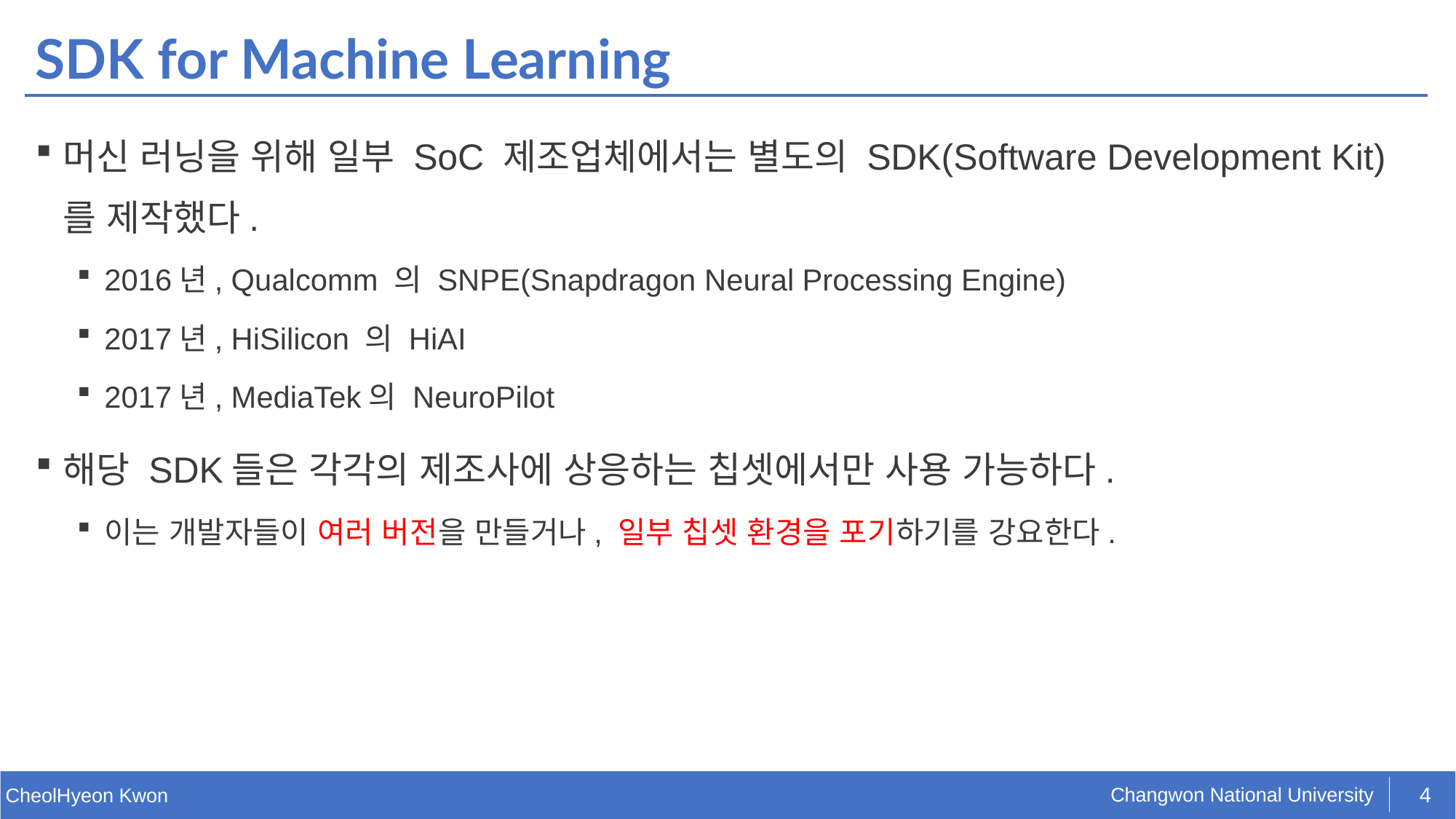

# SDK for Machine Learning
머신 러닝을 위해 일부 SoC 제조업체에서는 별도의 SDK(Software Development Kit)를 제작했다.
2016년, Qualcomm 의 SNPE(Snapdragon Neural Processing Engine)
2017년, HiSilicon 의 HiAI
2017년, MediaTek의 NeuroPilot
해당 SDK들은 각각의 제조사에 상응하는 칩셋에서만 사용 가능하다.
이는 개발자들이 여러 버전을 만들거나, 일부 칩셋 환경을 포기하기를 강요한다.
4